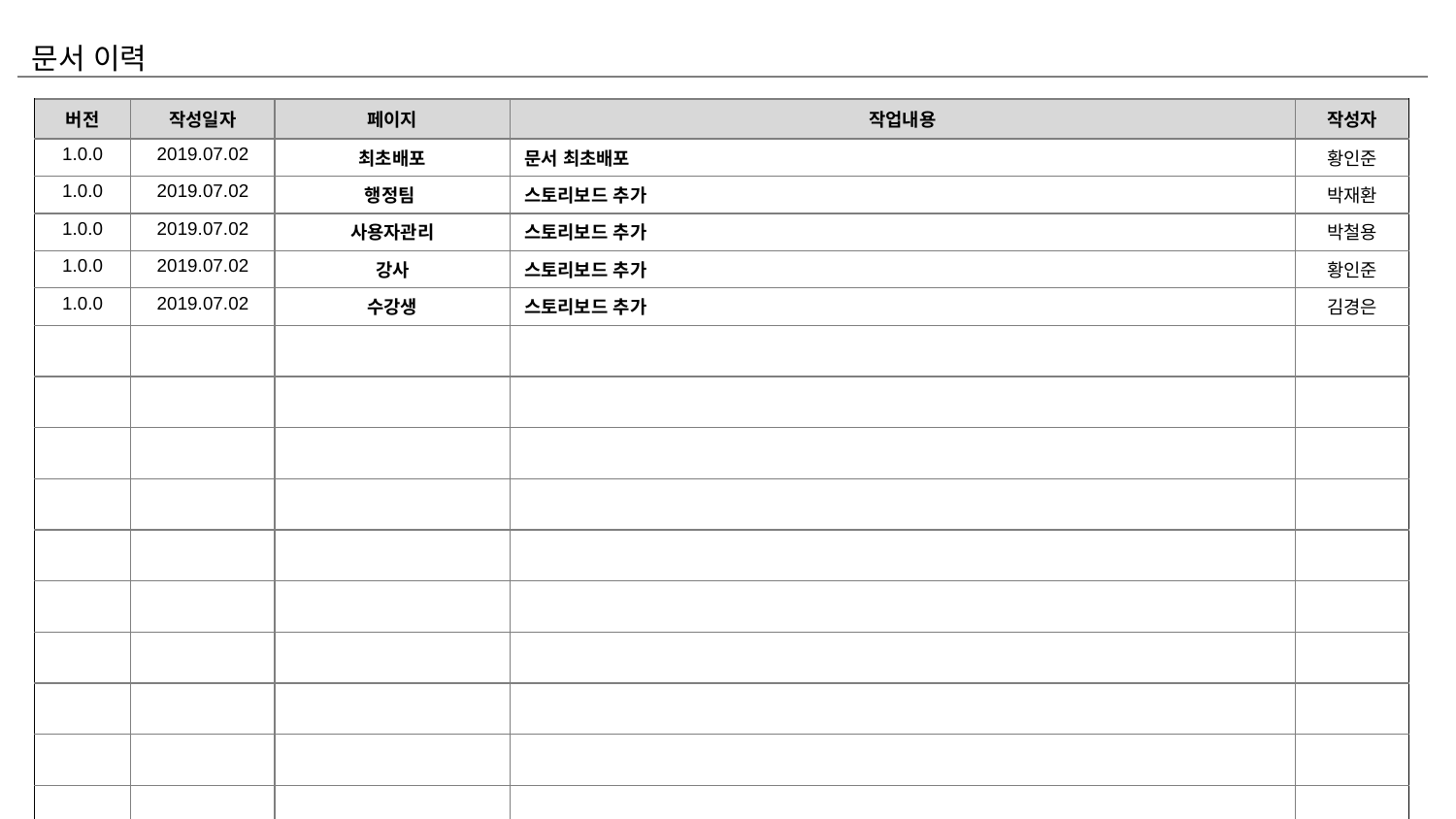

# 문서 이력
| 버전 | 작성일자 | 페이지 | 작업내용 | 작성자 |
| --- | --- | --- | --- | --- |
| 1.0.0 | 2019.07.02 | 최초배포 | 문서 최초배포 | 황인준 |
| 1.0.0 | 2019.07.02 | 행정팀 | 스토리보드 추가 | 박재환 |
| 1.0.0 | 2019.07.02 | 사용자관리 | 스토리보드 추가 | 박철용 |
| 1.0.0 | 2019.07.02 | 강사 | 스토리보드 추가 | 황인준 |
| 1.0.0 | 2019.07.02 | 수강생 | 스토리보드 추가 | 김경은 |
|  |  |  |  |  |
|  |  |  |  |  |
|  |  |  |  |  |
|  |  |  |  |  |
|  |  |  |  |  |
|  |  |  |  |  |
|  |  |  |  |  |
|  |  |  |  |  |
|  |  |  |  |  |
|  |  |  |  |  |
|  |  |  |  |  |
|  |  |  |  |  |
|  |  |  |  |  |